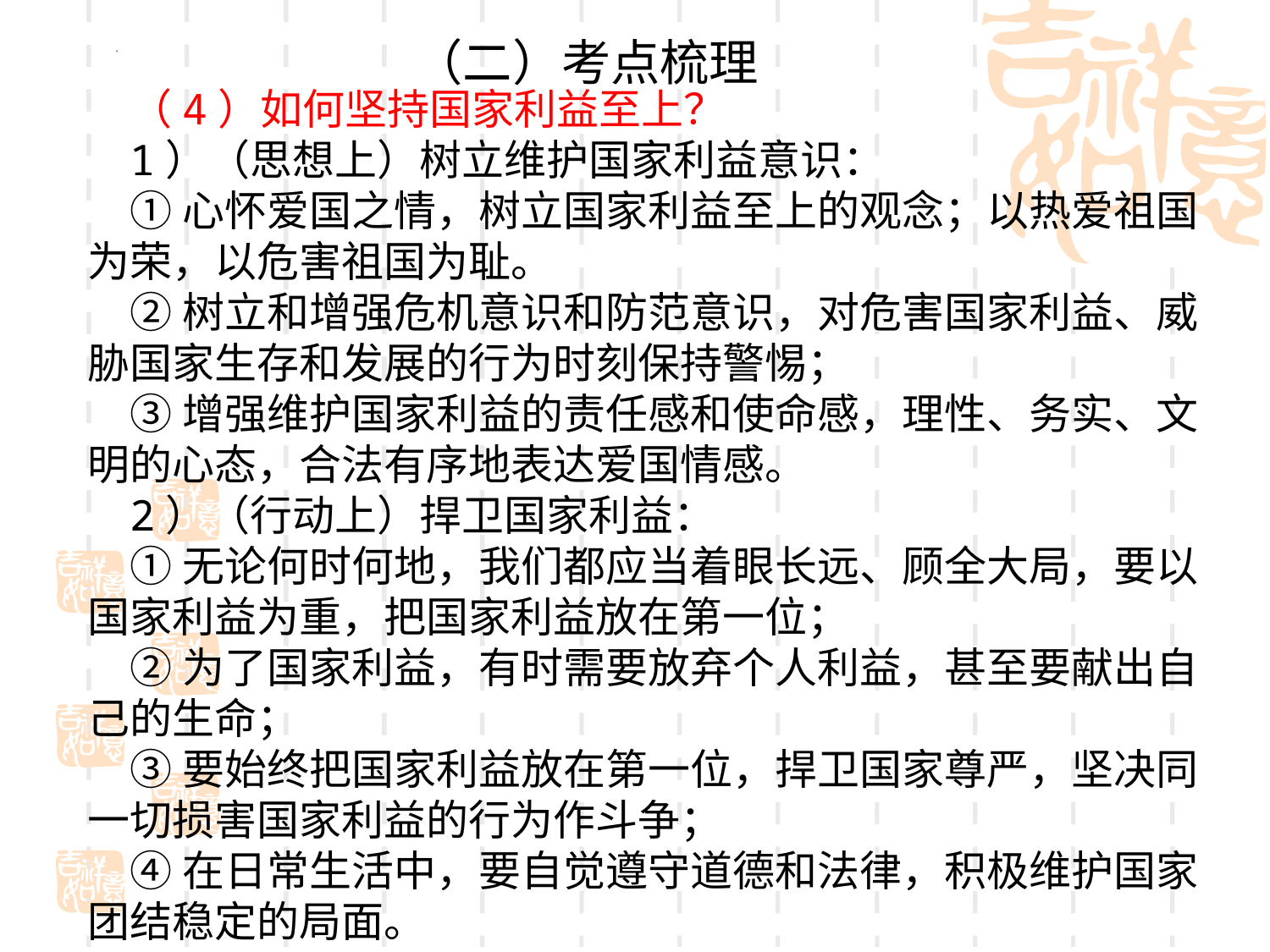

（二）考点梳理
（4）如何坚持国家利益至上？
1）（思想上）树立维护国家利益意识：
①心怀爱国之情，树立国家利益至上的观念；以热爱祖国为荣，以危害祖国为耻。
②树立和增强危机意识和防范意识，对危害国家利益、威胁国家生存和发展的行为时刻保持警惕；
③增强维护国家利益的责任感和使命感，理性、务实、文明的心态，合法有序地表达爱国情感。
2）（行动上）捍卫国家利益：
①无论何时何地，我们都应当着眼长远、顾全大局，要以国家利益为重，把国家利益放在第一位；
②为了国家利益，有时需要放弃个人利益，甚至要献出自己的生命；
③要始终把国家利益放在第一位，捍卫国家尊严，坚决同一切损害国家利益的行为作斗争；
④在日常生活中，要自觉遵守道德和法律，积极维护国家团结稳定的局面。